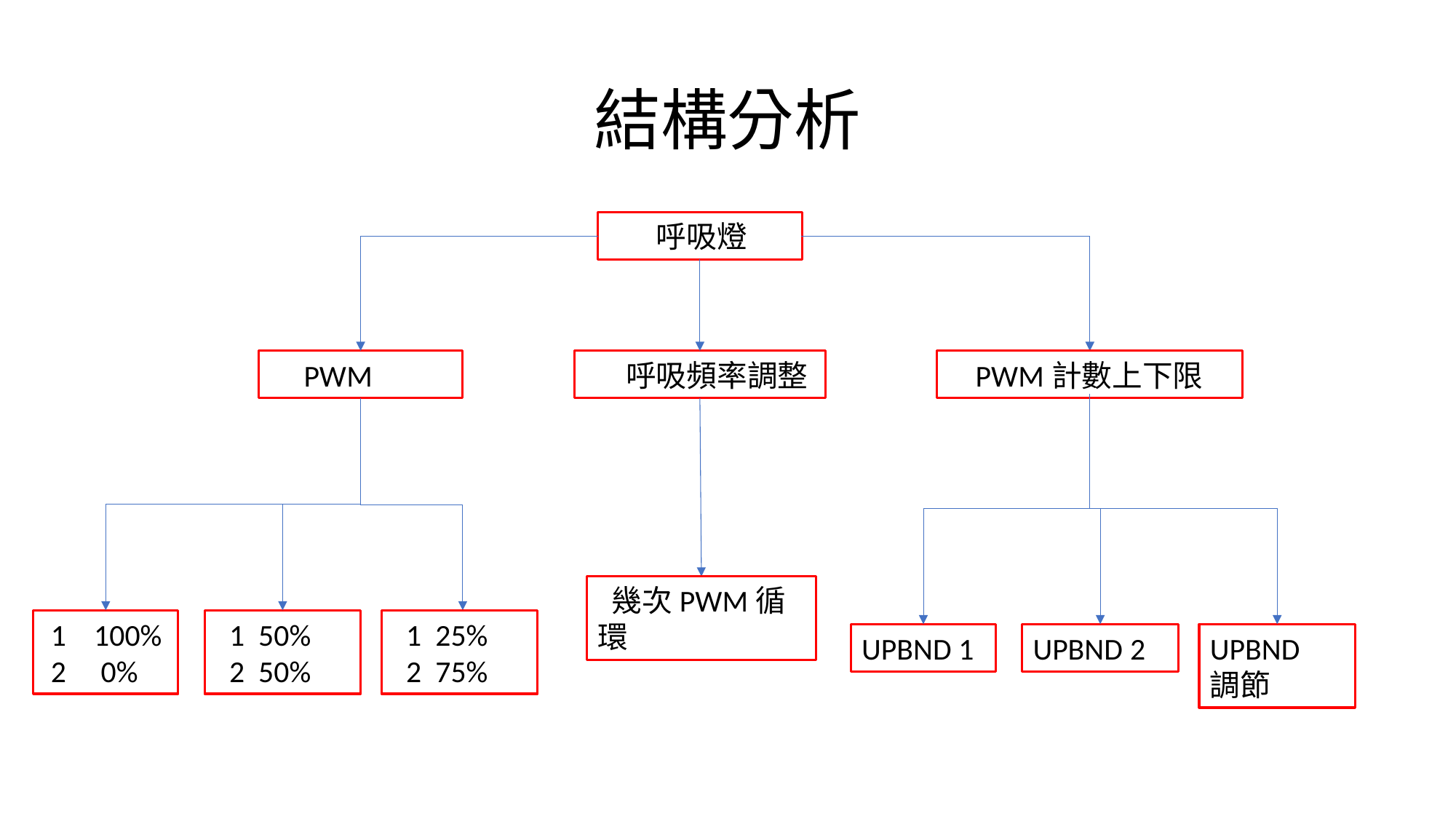

# 結構分析
      呼吸燈
     PWM
     呼吸頻率調整
    PWM計數上下限
 幾次PWM循環
  1  25%
  2  75%
 1    100%
 2     0%
  1  50%
  2  50%
UPBND
調節
UPBND 1
UPBND 2